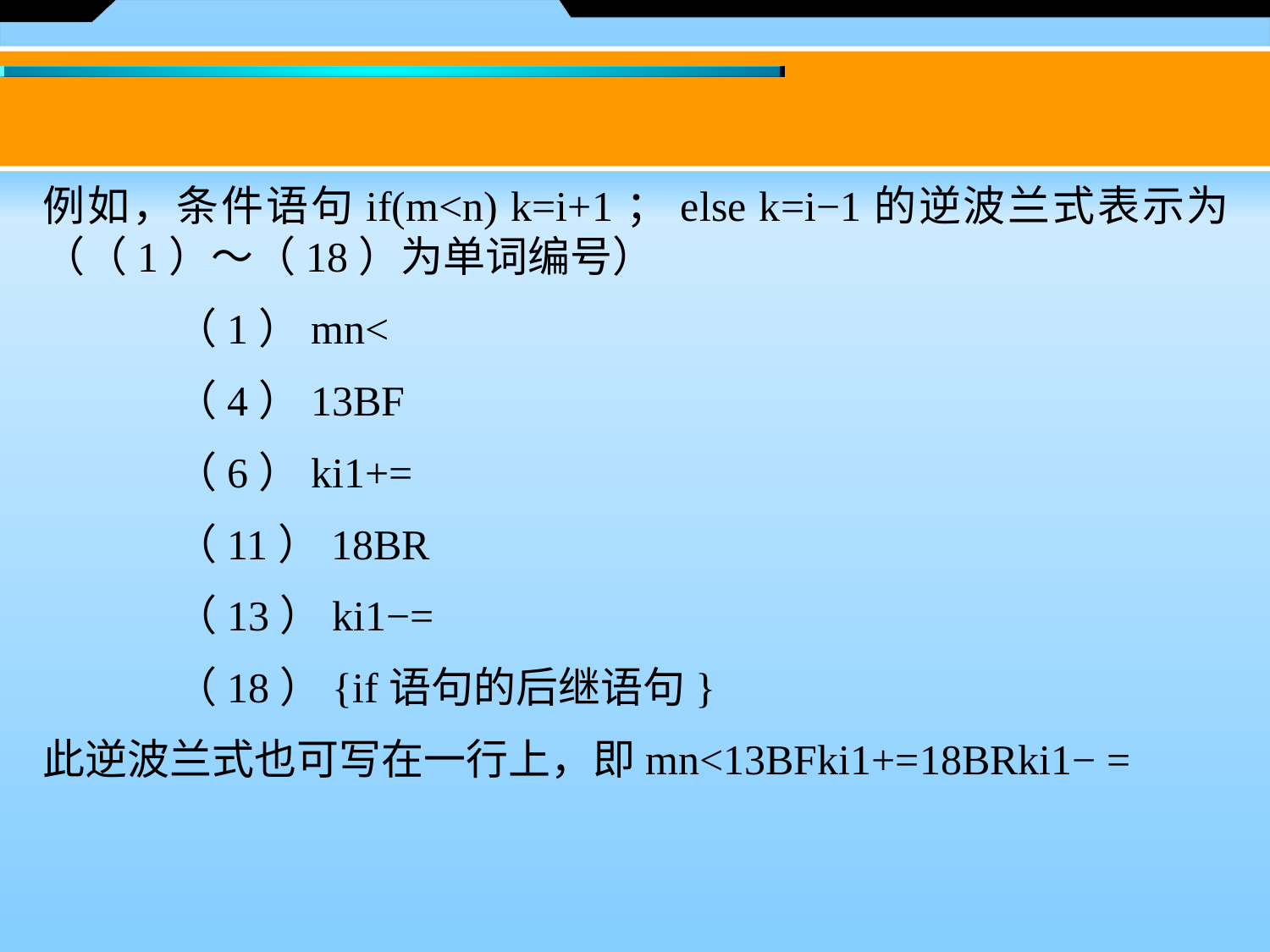

例如，条件语句if(m<n) k=i+1；else k=i−1的逆波兰式表示为（（1）～（18）为单词编号）
　　     （1）mn<
　　     （4）13BF
　     　（6）ki1+=
　　     （11）18BR
　　     （13）ki1−=
　　     （18）{if语句的后继语句}
此逆波兰式也可写在一行上，即mn<13BFki1+=18BRki1− =